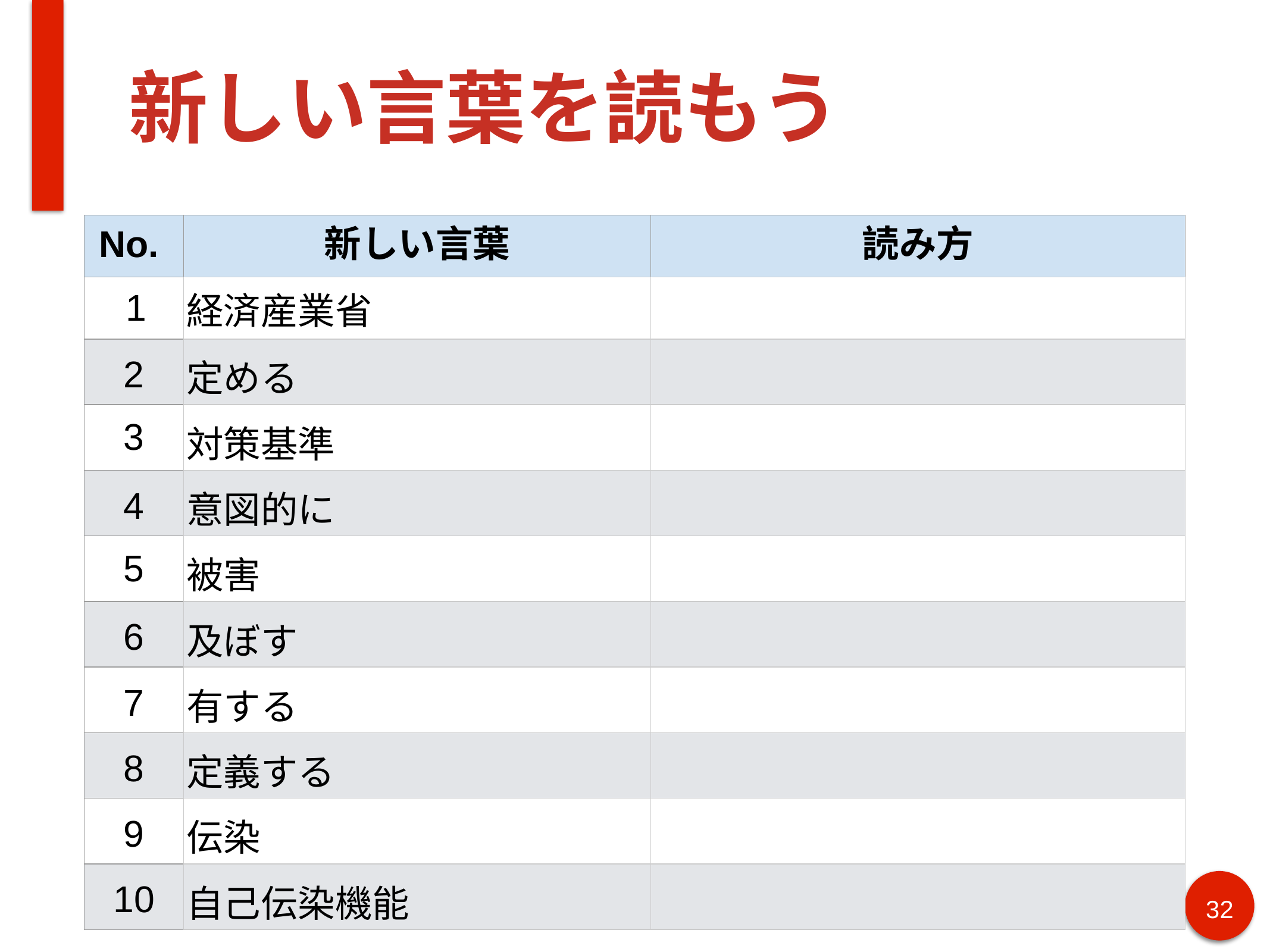

# 新しい言葉を読もう
| No. | 新しい言葉 | 読み方 |
| --- | --- | --- |
| 1 | 経済産業省 |  |
| 2 | 定める |  |
| 3 | 対策基準 |  |
| 4 | 意図的に |  |
| 5 | 被害 |  |
| 6 | 及ぼす |  |
| 7 | 有する |  |
| 8 | 定義する |  |
| 9 | 伝染 |  |
| 10 | 自己伝染機能 |  |
32